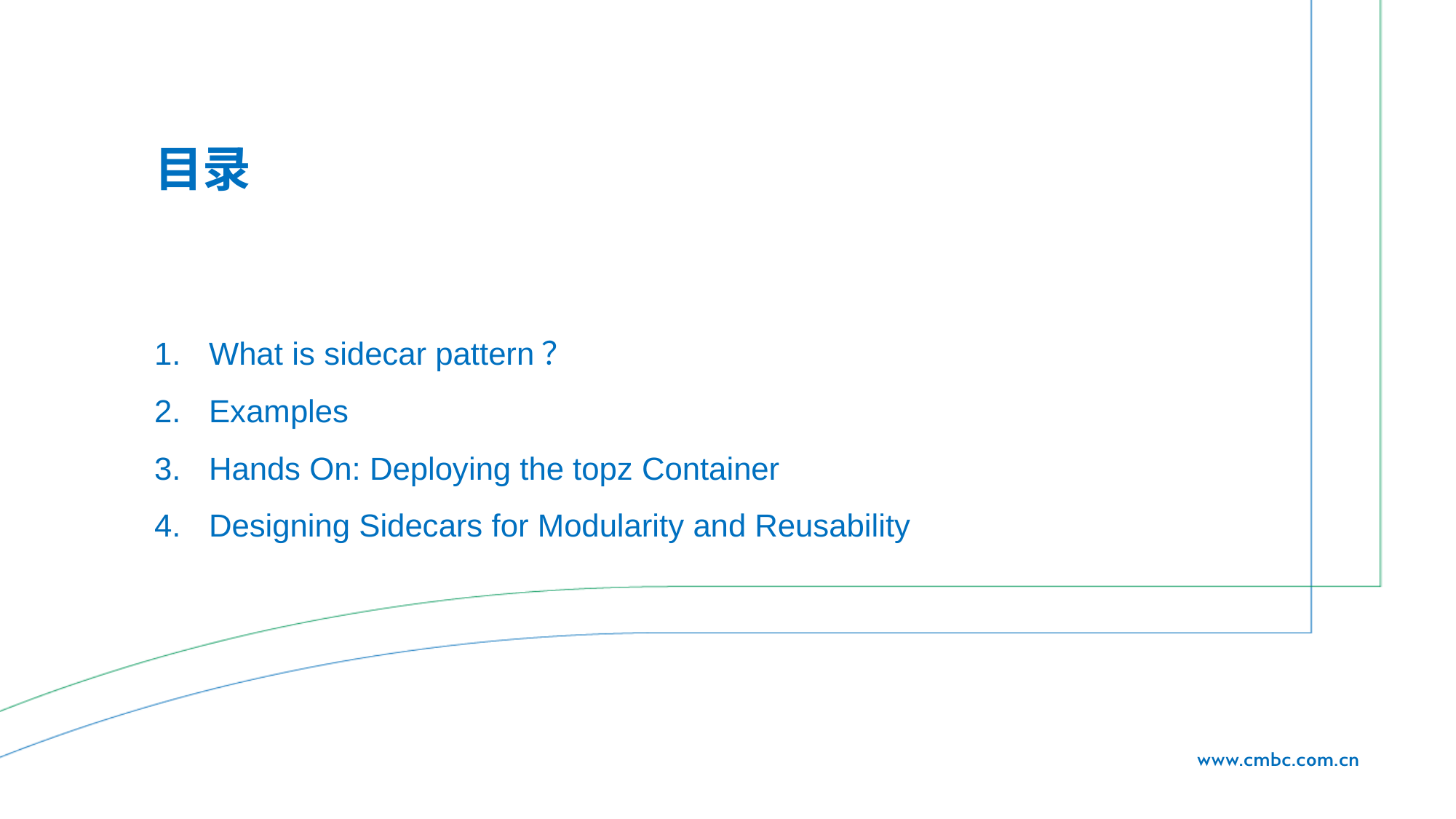

# 目录
What is sidecar pattern？
Examples
Hands On: Deploying the topz Container
Designing Sidecars for Modularity and Reusability